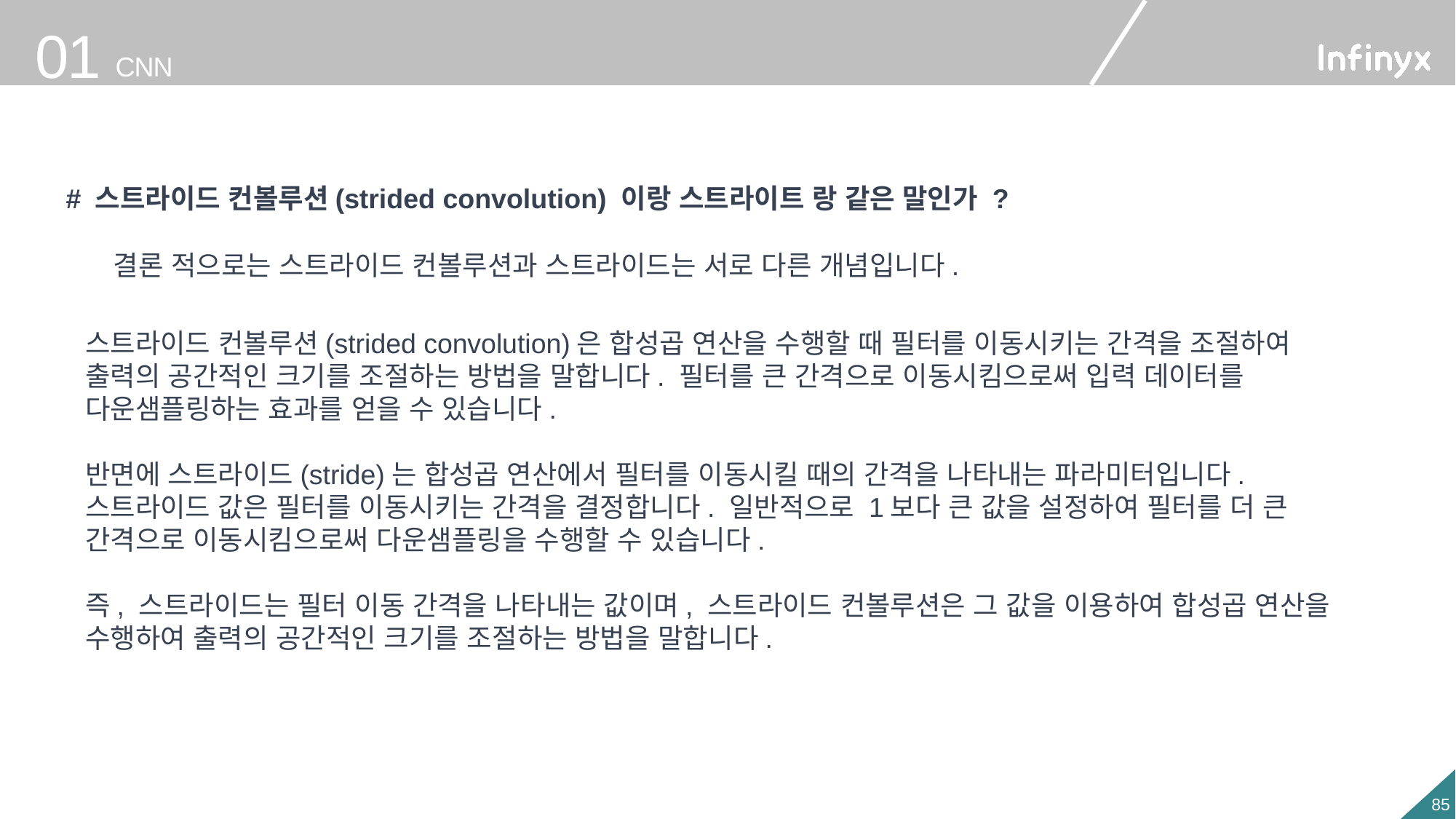

# 스트라이드 컨볼루션(strided convolution) 이랑 스트라이트 랑 같은 말인가 ?
결론 적으로는 스트라이드 컨볼루션과 스트라이드는 서로 다른 개념입니다.
스트라이드 컨볼루션(strided convolution)은 합성곱 연산을 수행할 때 필터를 이동시키는 간격을 조절하여 출력의 공간적인 크기를 조절하는 방법을 말합니다. 필터를 큰 간격으로 이동시킴으로써 입력 데이터를 다운샘플링하는 효과를 얻을 수 있습니다.

반면에 스트라이드(stride)는 합성곱 연산에서 필터를 이동시킬 때의 간격을 나타내는 파라미터입니다. 스트라이드 값은 필터를 이동시키는 간격을 결정합니다. 일반적으로 1보다 큰 값을 설정하여 필터를 더 큰 간격으로 이동시킴으로써 다운샘플링을 수행할 수 있습니다.

즉, 스트라이드는 필터 이동 간격을 나타내는 값이며, 스트라이드 컨볼루션은 그 값을 이용하여 합성곱 연산을 수행하여 출력의 공간적인 크기를 조절하는 방법을 말합니다.